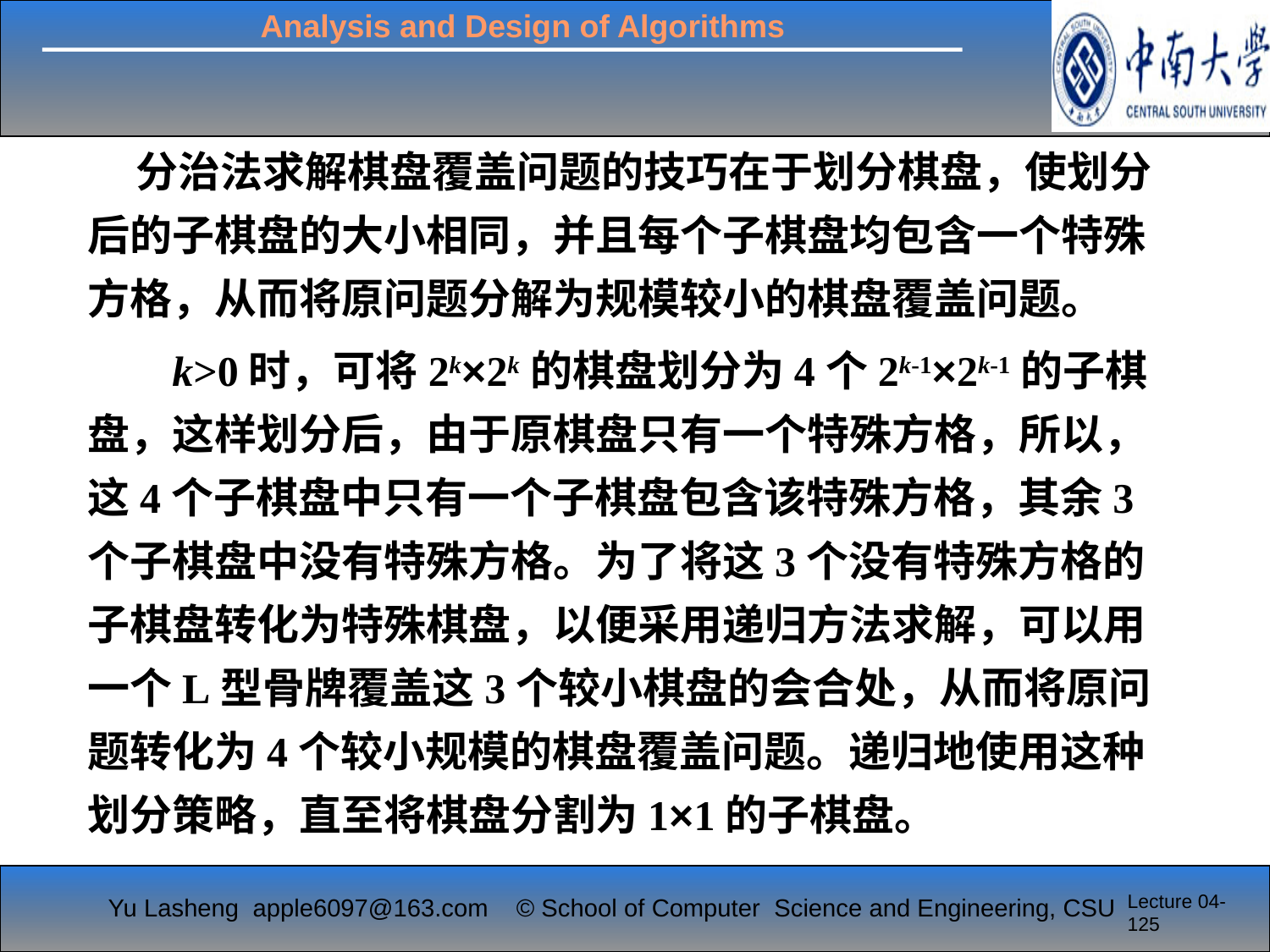

分治法求解棋盘覆盖问题的技巧在于划分棋盘，使划分后的子棋盘的大小相同，并且每个子棋盘均包含一个特殊方格，从而将原问题分解为规模较小的棋盘覆盖问题。
        k>0时，可将2k×2k的棋盘划分为4个2k-1×2k-1的子棋盘，这样划分后，由于原棋盘只有一个特殊方格，所以，这4个子棋盘中只有一个子棋盘包含该特殊方格，其余3个子棋盘中没有特殊方格。为了将这3个没有特殊方格的子棋盘转化为特殊棋盘，以便采用递归方法求解，可以用一个L型骨牌覆盖这3个较小棋盘的会合处，从而将原问题转化为4个较小规模的棋盘覆盖问题。递归地使用这种划分策略，直至将棋盘分割为1×1的子棋盘。

Lecture 04-125